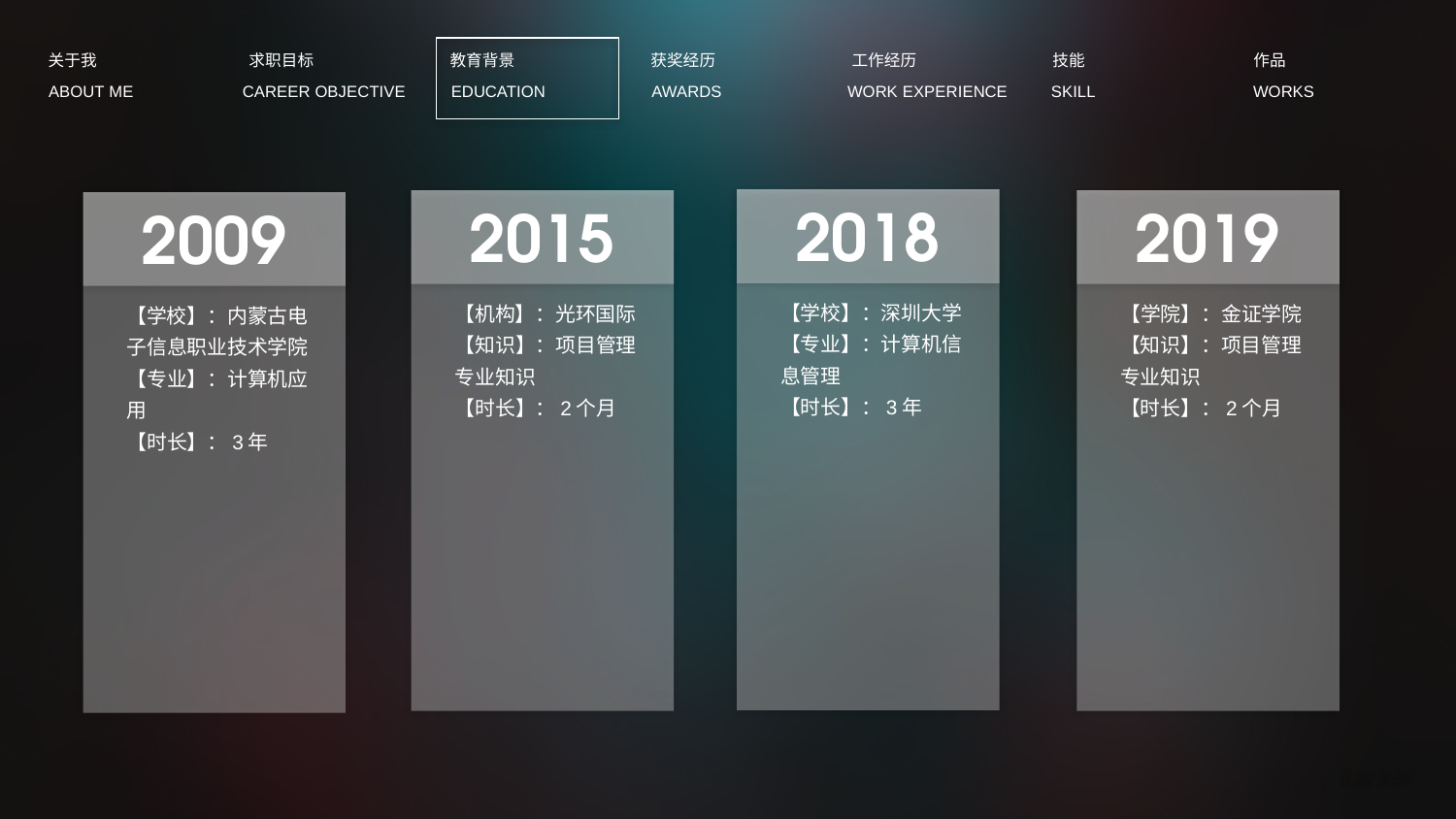

关于我
求职目标
教育背景
获奖经历
工作经历
技能
作品
ABOUT ME
CAREER OBJECTIVE
EDUCATION
AWARDS
WORK EXPERIENCE
SKILL
WORKS

2018

2015

2019

2009
【学校】：深圳大学
【专业】：计算机信息管理
【时长】：3年
【机构】：光环国际
【知识】：项目管理专业知识
【时长】：2个月
【学院】：金证学院
【知识】：项目管理专业知识
【时长】：2个月
【学校】：内蒙古电子信息职业技术学院
【专业】：计算机应用
【时长】：3年
PPT模板下载：www.1ppt.com/moban/     行业PPT模板：www.1ppt.com/hangye/
节日PPT模板：www.1ppt.com/jieri/           PPT素材下载：www.1ppt.com/sucai/
PPT背景图片：www.1ppt.com/beijing/      PPT图表下载：www.1ppt.com/tubiao/
优秀PPT下载：www.1ppt.com/xiazai/        PPT教程： www.1ppt.com/powerpoint/
Word教程： www.1ppt.com/word/              Excel教程：www.1ppt.com/excel/
资料下载：www.1ppt.com/ziliao/                PPT课件下载：www.1ppt.com/kejian/
范文下载：www.1ppt.com/fanwen/             试卷下载：www.1ppt.com/shiti/
教案下载：www.1ppt.com/jiaoan/        PPT论坛：www.1ppt.cn